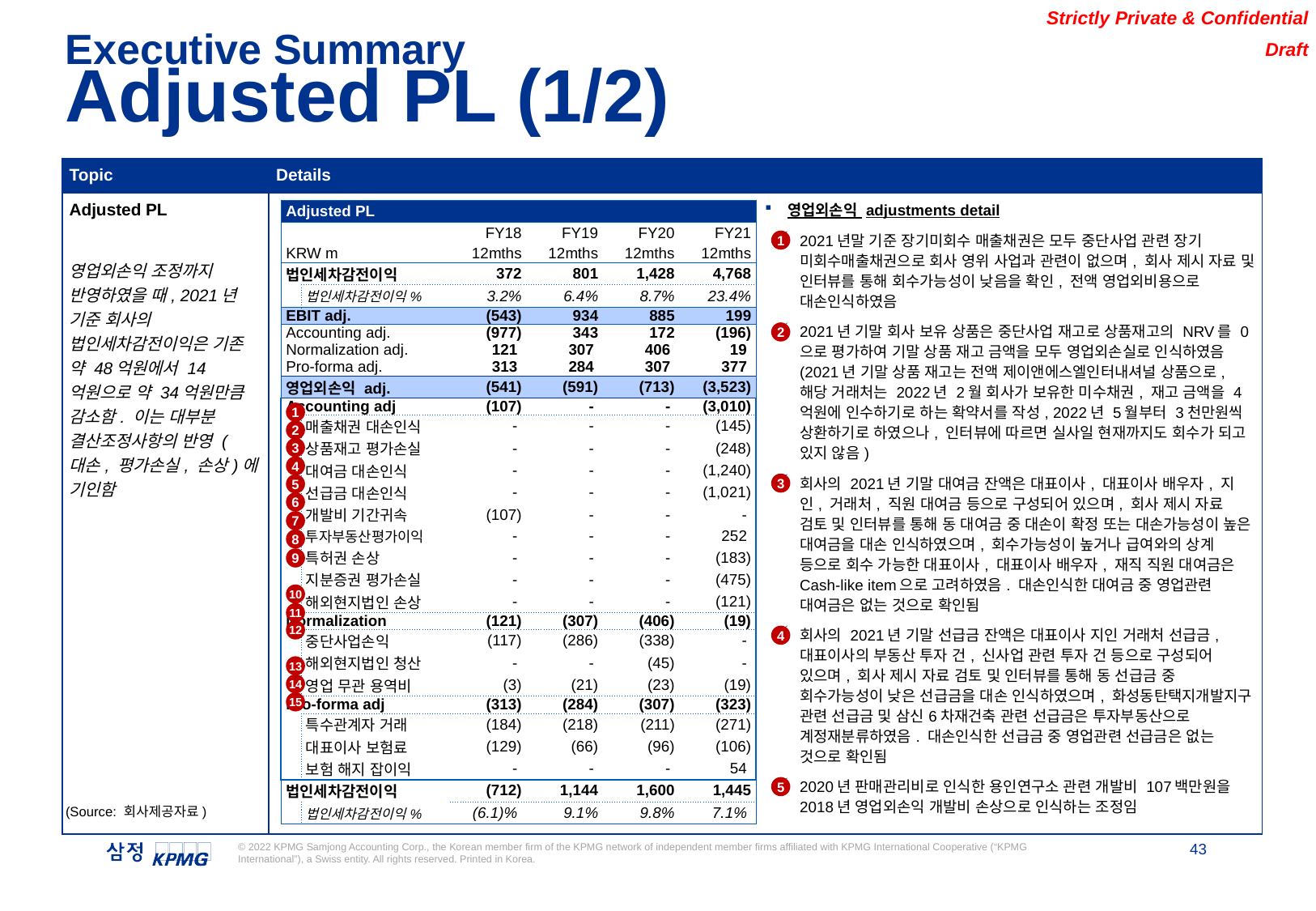

Executive Summary
Adjusted PL (1/2)
| Topic | Details |
| --- | --- |
| Adjusted PL 영업외손익 조정까지 반영하였을 때, 2021년 기준 회사의 법인세차감전이익은 기존 약 48억원에서 14억원으로 약 34억원만큼 감소함. 이는 대부분 결산조정사항의 반영 (대손, 평가손실, 손상)에 기인함 | 영업외손익 adjustments detail 2021년말 기준 장기미회수 매출채권은 모두 중단사업 관련 장기 미회수매출채권으로 회사 영위 사업과 관련이 없으며, 회사 제시 자료 및 인터뷰를 통해 회수가능성이 낮음을 확인, 전액 영업외비용으로 대손인식하였음 2021년 기말 회사 보유 상품은 중단사업 재고로 상품재고의 NRV를 0으로 평가하여 기말 상품 재고 금액을 모두 영업외손실로 인식하였음 (2021년 기말 상품 재고는 전액 제이앤에스엘인터내셔널 상품으로, 해당 거래처는 2022년 2월 회사가 보유한 미수채권, 재고 금액을 4억원에 인수하기로 하는 확약서를 작성, 2022년 5월부터 3천만원씩 상환하기로 하였으나, 인터뷰에 따르면 실사일 현재까지도 회수가 되고 있지 않음) 회사의 2021년 기말 대여금 잔액은 대표이사, 대표이사 배우자, 지인, 거래처, 직원 대여금 등으로 구성되어 있으며, 회사 제시 자료 검토 및 인터뷰를 통해 동 대여금 중 대손이 확정 또는 대손가능성이 높은 대여금을 대손 인식하였으며, 회수가능성이 높거나 급여와의 상계 등으로 회수 가능한 대표이사, 대표이사 배우자, 재직 직원 대여금은 Cash-like item으로 고려하였음. 대손인식한 대여금 중 영업관련 대여금은 없는 것으로 확인됨 회사의 2021년 기말 선급금 잔액은 대표이사 지인 거래처 선급금, 대표이사의 부동산 투자 건, 신사업 관련 투자 건 등으로 구성되어 있으며, 회사 제시 자료 검토 및 인터뷰를 통해 동 선급금 중 회수가능성이 낮은 선급금을 대손 인식하였으며, 화성동탄택지개발지구 관련 선급금 및 삼신6차재건축 관련 선급금은 투자부동산으로 계정재분류하였음. 대손인식한 선급금 중 영업관련 선급금은 없는 것으로 확인됨 2020년 판매관리비로 인식한 용인연구소 관련 개발비 107백만원을 2018년 영업외손익 개발비 손상으로 인식하는 조정임 |
| Adjusted PL |  |  |  |  |  |  |
| --- | --- | --- | --- | --- | --- | --- |
|  |  |  | FY18 | FY19 | FY20 | FY21 |
| KRW m |  |  | 12mths | 12mths | 12mths | 12mths |
| 법인세차감전이익 |  |  | 372 | 801 | 1,428 | 4,768 |
|  | 법인세차감전이익% |  | 3.2% | 6.4% | 8.7% | 23.4% |
| EBIT adj. |  |  | (543) | 934 | 885 | 199 |
| Accounting adj. |  |  | (977) | 343 | 172 | (196) |
| Normalization adj. |  |  | 121 | 307 | 406 | 19 |
| Pro-forma adj. |  |  | 313 | 284 | 307 | 377 |
| 영업외손익 adj. |  |  | (541) | (591) | (713) | (3,523) |
| Accounting adj |  |  | (107) | - | - | (3,010) |
|  | 매출채권 대손인식 |  | - | - | - | (145) |
|  | 상품재고 평가손실 |  | - | - | - | (248) |
|  | 대여금 대손인식 |  | - | - | - | (1,240) |
|  | 선급금 대손인식 |  | - | - | - | (1,021) |
|  | 개발비 기간귀속 |  | (107) | - | - | - |
|  | 투자부동산평가이익 |  | - | - | - | 252 |
|  | 특허권 손상 |  | - | - | - | (183) |
|  | 지분증권 평가손실 |  | - | - | - | (475) |
|  | 해외현지법인 손상 |  | - | - | - | (121) |
| Normalization |  |  | (121) | (307) | (406) | (19) |
|  | 중단사업손익 |  | (117) | (286) | (338) | - |
|  | 해외현지법인 청산 |  | - | - | (45) | - |
|  | 영업 무관 용역비 |  | (3) | (21) | (23) | (19) |
| Pro-forma adj |  |  | (313) | (284) | (307) | (323) |
|  | 특수관계자 거래 |  | (184) | (218) | (211) | (271) |
|  | 대표이사 보험료 |  | (129) | (66) | (96) | (106) |
|  | 보험 해지 잡이익 |  | - | - | - | 54 |
| 법인세차감전이익 |  |  | (712) | 1,144 | 1,600 | 1,445 |
|  | 법인세차감전이익% |  | (6.1)% | 9.1% | 9.8% | 7.1% |
1
2
1
2
3
4
3
5
6
7
8
9
10
11
12
4
13
14
15
5
(Source: 회사제공자료)